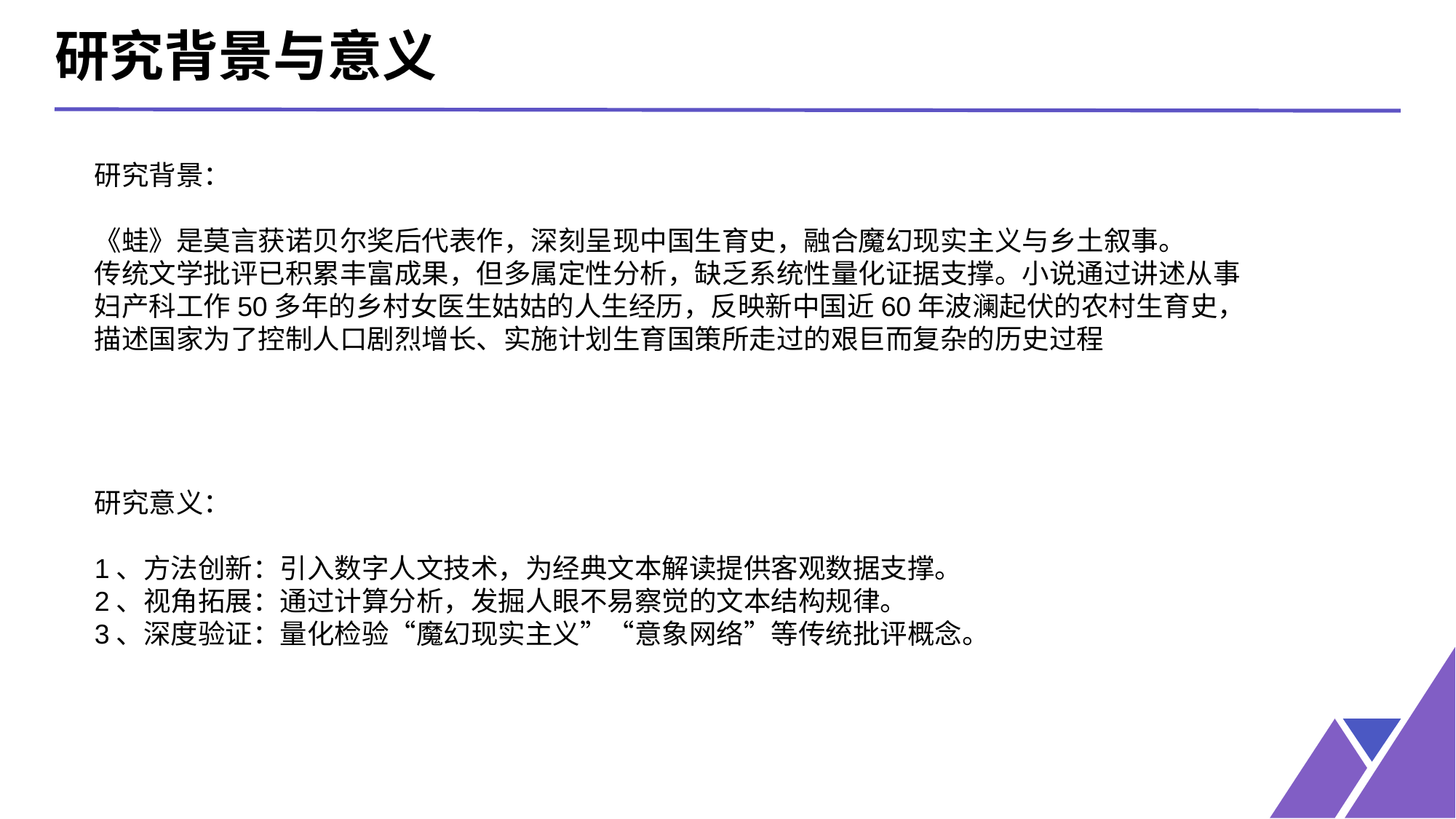

研究背景与意义
研究背景：

《蛙》是莫言获诺贝尔奖后代表作，深刻呈现中国生育史，融合魔幻现实主义与乡土叙事。
传统文学批评已积累丰富成果，但多属定性分析，缺乏系统性量化证据支撑。小说通过讲述从事妇产科工作50多年的乡村女医生姑姑的人生经历，反映新中国近60年波澜起伏的农村生育史，描述国家为了控制人口剧烈增长、实施计划生育国策所走过的艰巨而复杂的历史过程

研究意义：

1、方法创新：引入数字人文技术，为经典文本解读提供客观数据支撑。
2、视角拓展：通过计算分析，发掘人眼不易察觉的文本结构规律。
3、深度验证：量化检验“魔幻现实主义”“意象网络”等传统批评概念。